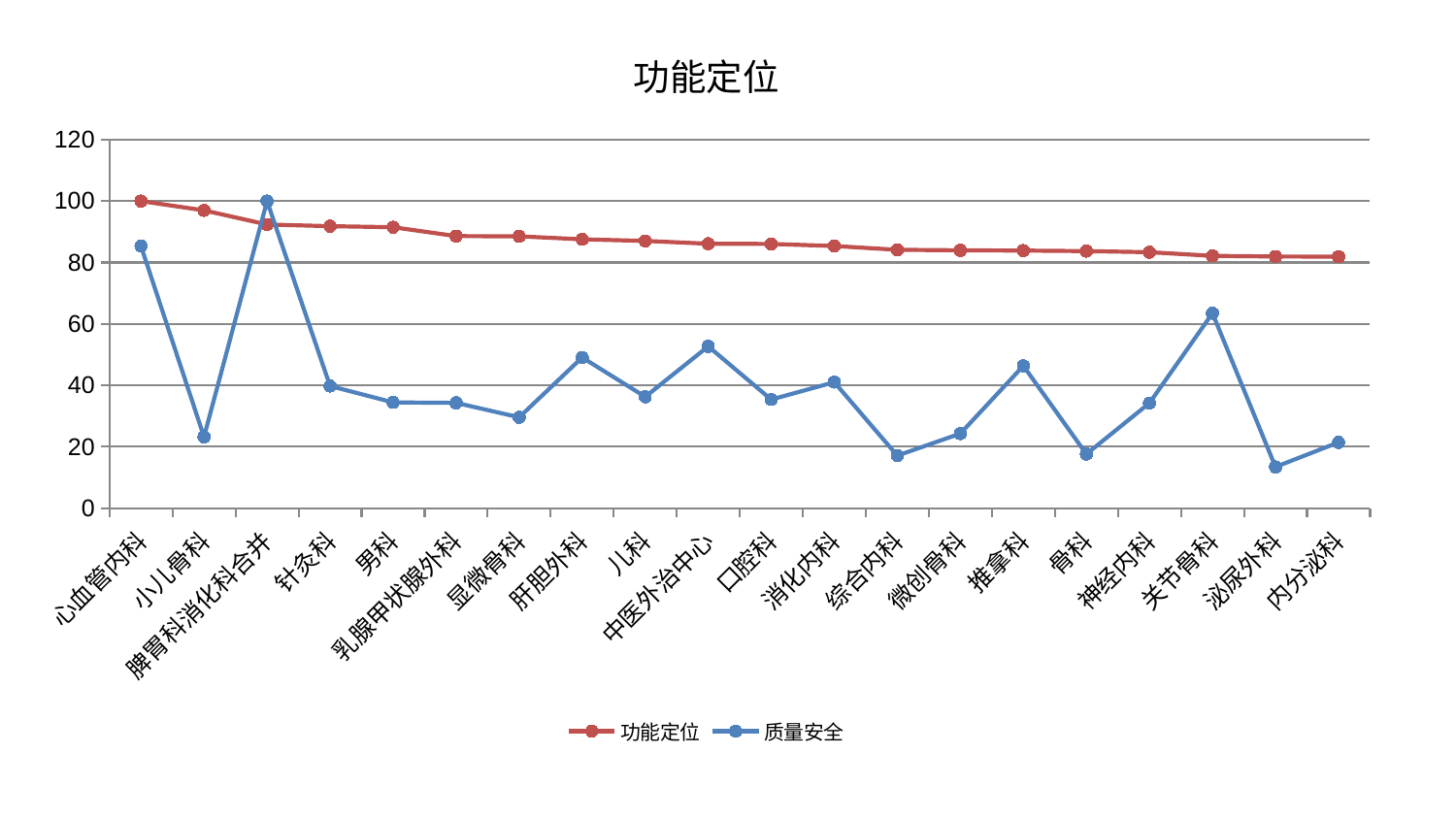

### Chart: 功能定位

| Category | 功能定位 | 质量安全 |
|---|---|---|
| 心血管内科 | 100.0 | 85.3836115186383 |
| 小儿骨科 | 96.97671237732213 | 23.254100976744116 |
| 脾胃科消化科合并 | 92.3746306906389 | 100.00000000000001 |
| 针灸科 | 91.82099518942248 | 39.793578844786964 |
| 男科 | 91.49262995513661 | 34.46343471184257 |
| 乳腺甲状腺外科 | 88.5971818128245 | 34.31490041474065 |
| 显微骨科 | 88.52034022486365 | 29.61467620967902 |
| 肝胆外科 | 87.5550829191276 | 49.089748478241944 |
| 儿科 | 87.03581503214872 | 36.28780836230111 |
| 中医外治中心 | 86.11568151351592 | 52.71042686892201 |
| 口腔科 | 86.0533164874183 | 35.38441657730633 |
| 消化内科 | 85.3784250667553 | 41.06646458201721 |
| 综合内科 | 84.1361398185474 | 17.135064778175746 |
| 微创骨科 | 83.96978436406168 | 24.312139600676947 |
| 推拿科 | 83.88363437525817 | 46.37160158877645 |
| 骨科 | 83.708894970494 | 17.63417882291128 |
| 神经内科 | 83.35626195216173 | 34.238949833233676 |
| 关节骨科 | 82.16041174376431 | 63.49988996850636 |
| 泌尿外科 | 81.96522307316519 | 13.448501665566095 |
| 内分泌科 | 81.90324448462874 | 21.46021560065432 |
229